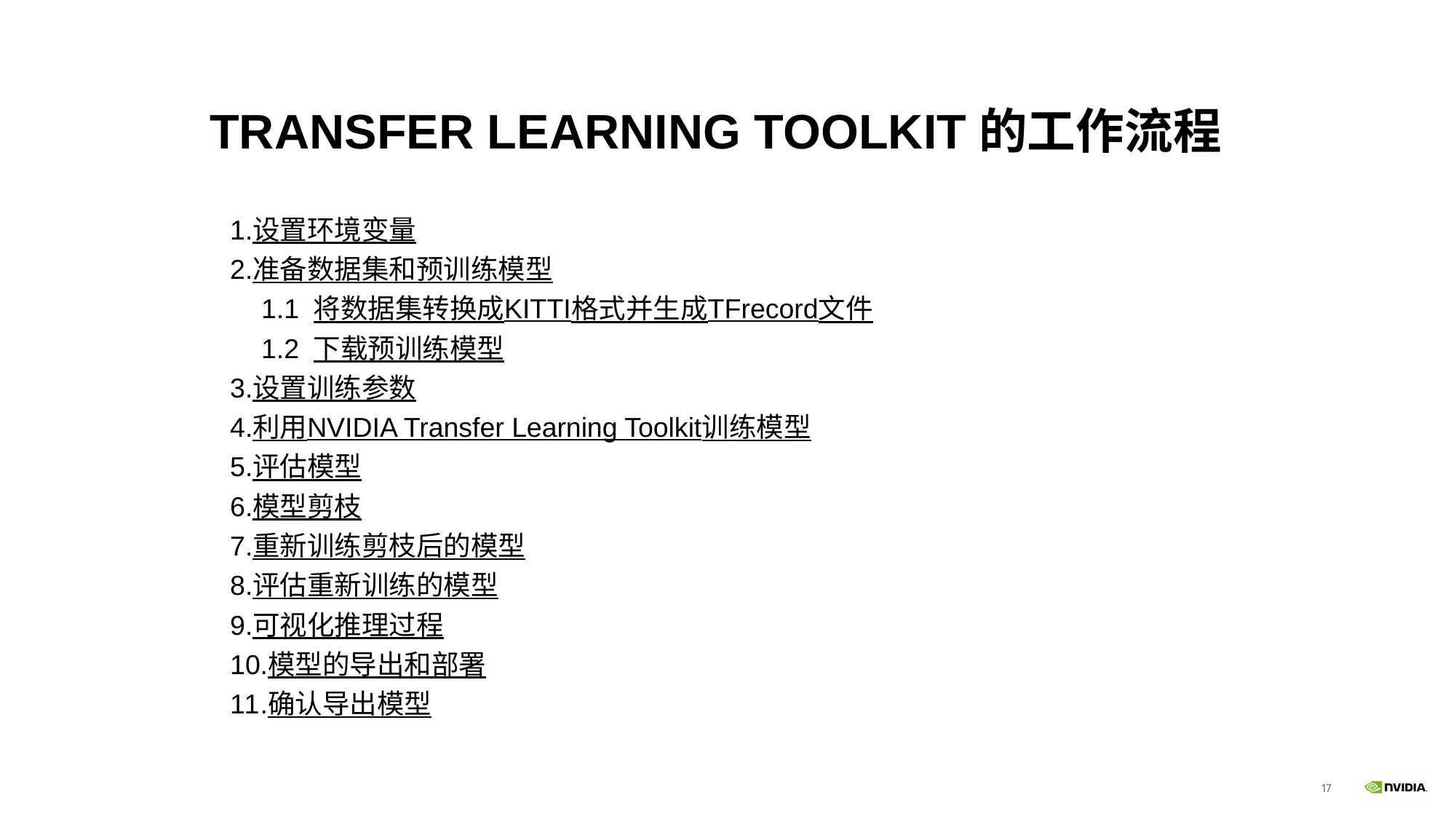

# Transfer Learning Toolkit的工作流程
设置环境变量
准备数据集和预训练模型
    1.1 将数据集转换成KITTI格式并生成TFrecord文件
    1.2 下载预训练模型
设置训练参数
利用NVIDIA Transfer Learning Toolkit训练模型
评估模型
模型剪枝
重新训练剪枝后的模型
评估重新训练的模型
可视化推理过程
模型的导出和部署
确认导出模型